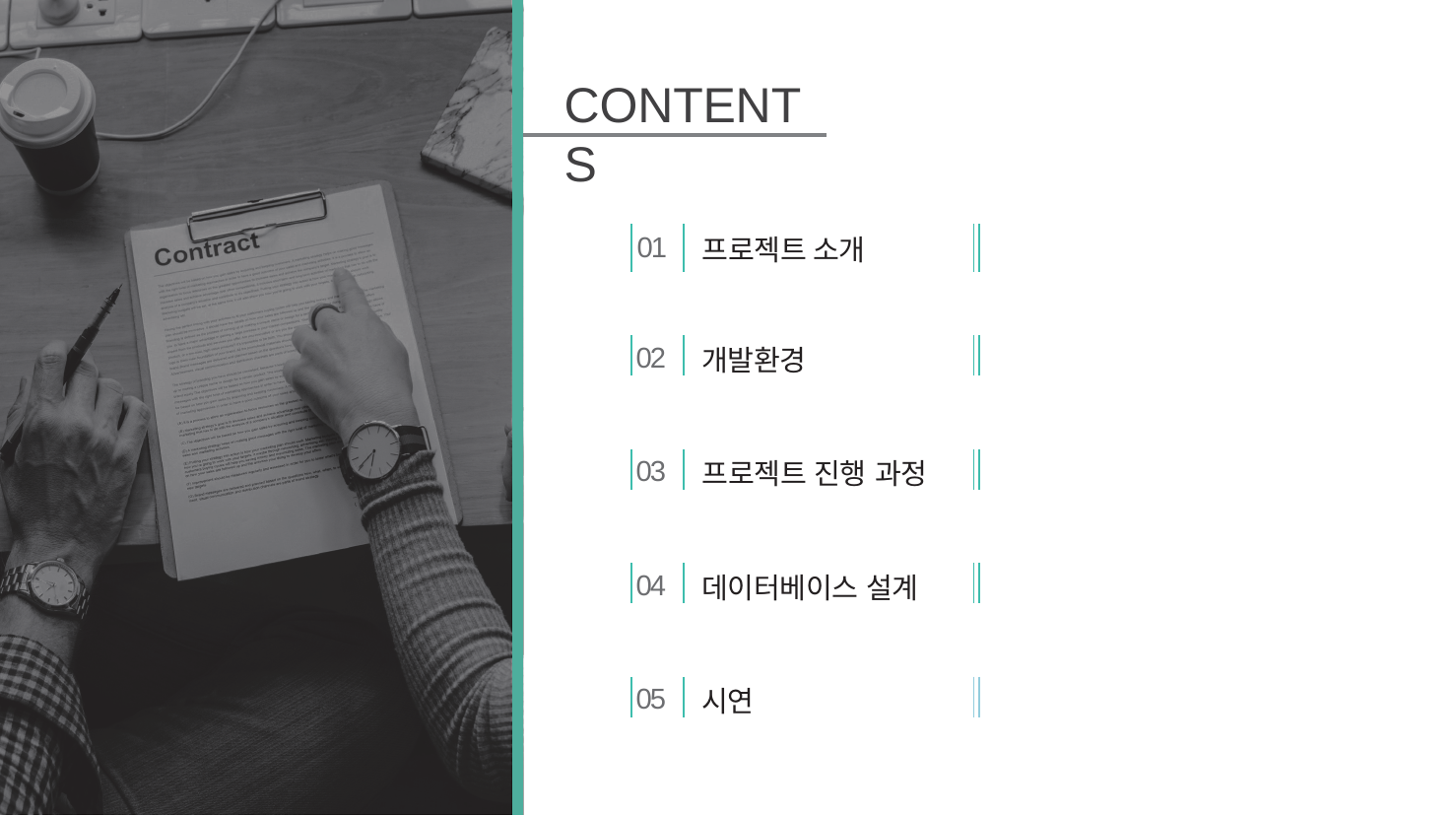

# CONTENTS

| 01 | 프로젝트 소개 |  |  |
| --- | --- | --- | --- |
|  |  |  |  |
| 02 | 개발환경 |  |  |
|  |  |  |  |
| 03 | 프로젝트 진행 과정 |  |  |
|  |  |  |  |
| 04 | 데이터베이스 설계 |  |  |
|  |  |  |  |
| 05 | 시연 |  |  |